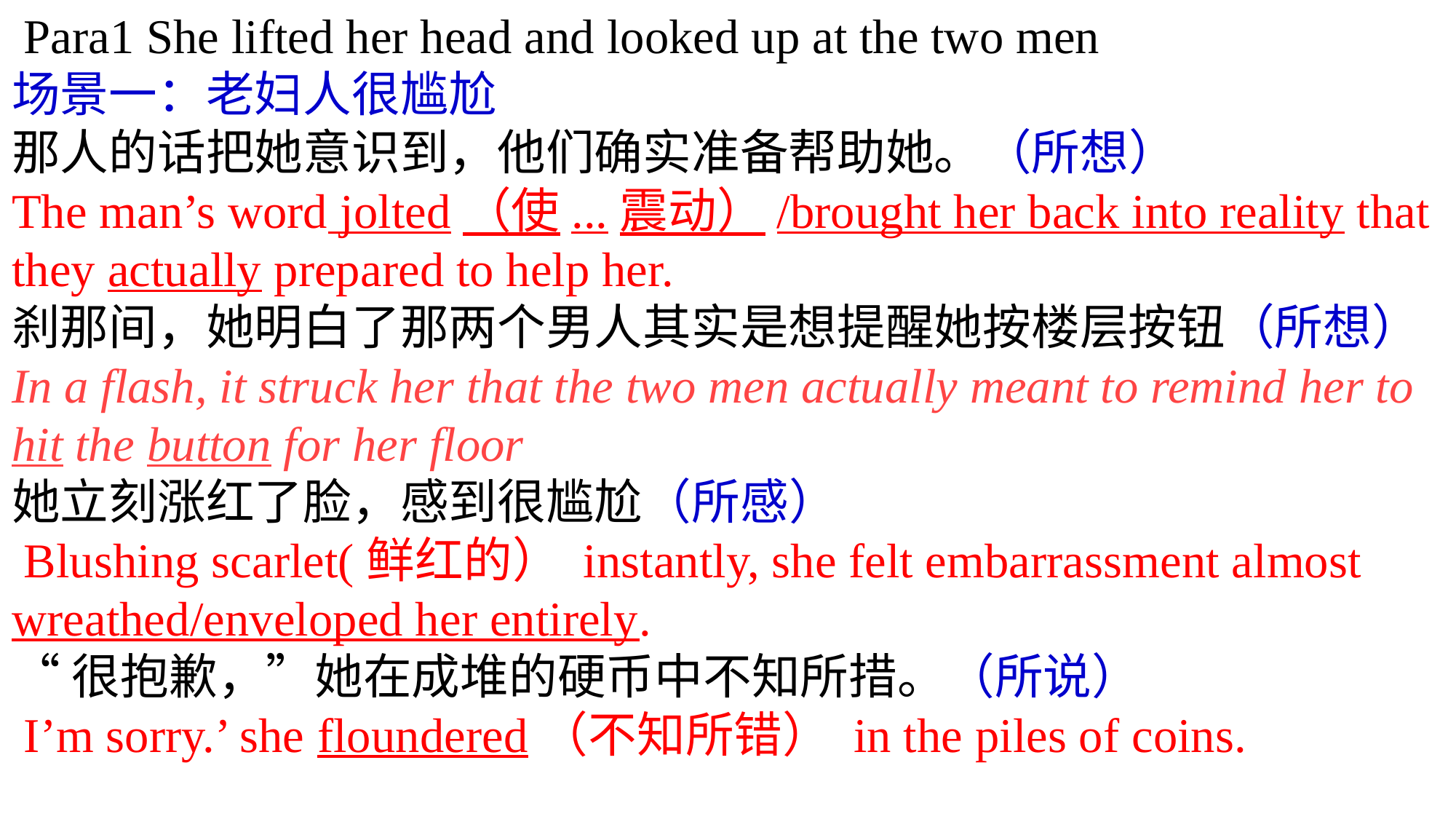

Para1 She lifted her head and looked up at the two men
场景一：老妇人很尴尬
那人的话把她意识到，他们确实准备帮助她。（所想）
The man’s word jolted（使...震动）/brought her back into reality that they actually prepared to help her.
刹那间，她明白了那两个男人其实是想提醒她按楼层按钮（所想）
In a flash, it struck her that the two men actually meant to remind her to hit the button for her floor
她立刻涨红了脸，感到很尴尬（所感）
 Blushing scarlet(鲜红的） instantly, she felt embarrassment almost wreathed/enveloped her entirely.
“很抱歉，”她在成堆的硬币中不知所措。（所说）
 I’m sorry.’ she floundered（不知所错） in the piles of coins.